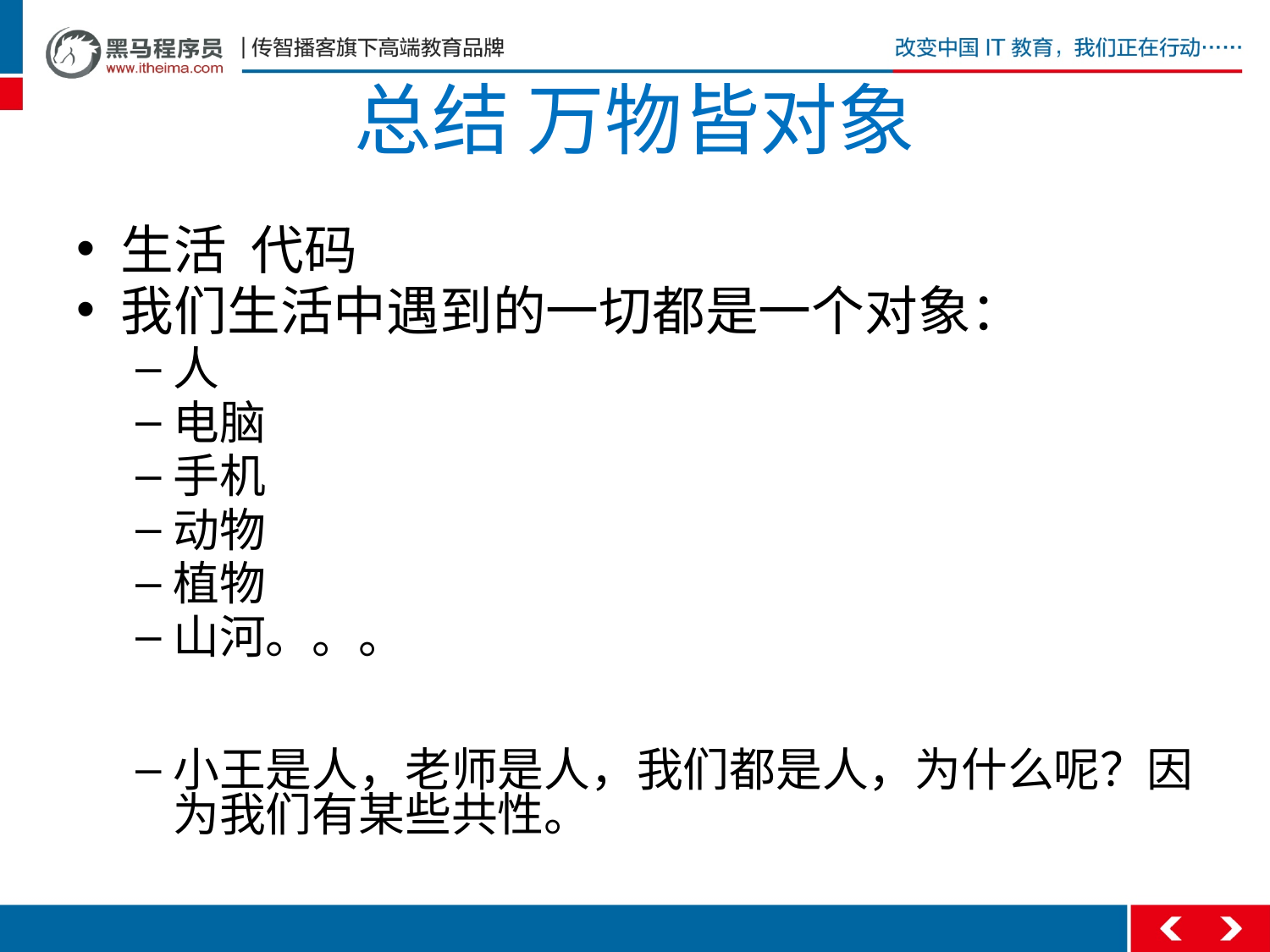

# 总结 万物皆对象
生活  代码
我们生活中遇到的一切都是一个对象：
人
电脑
手机
动物
植物
山河。。。

小王是人，老师是人，我们都是人，为什么呢？因为我们有某些共性。